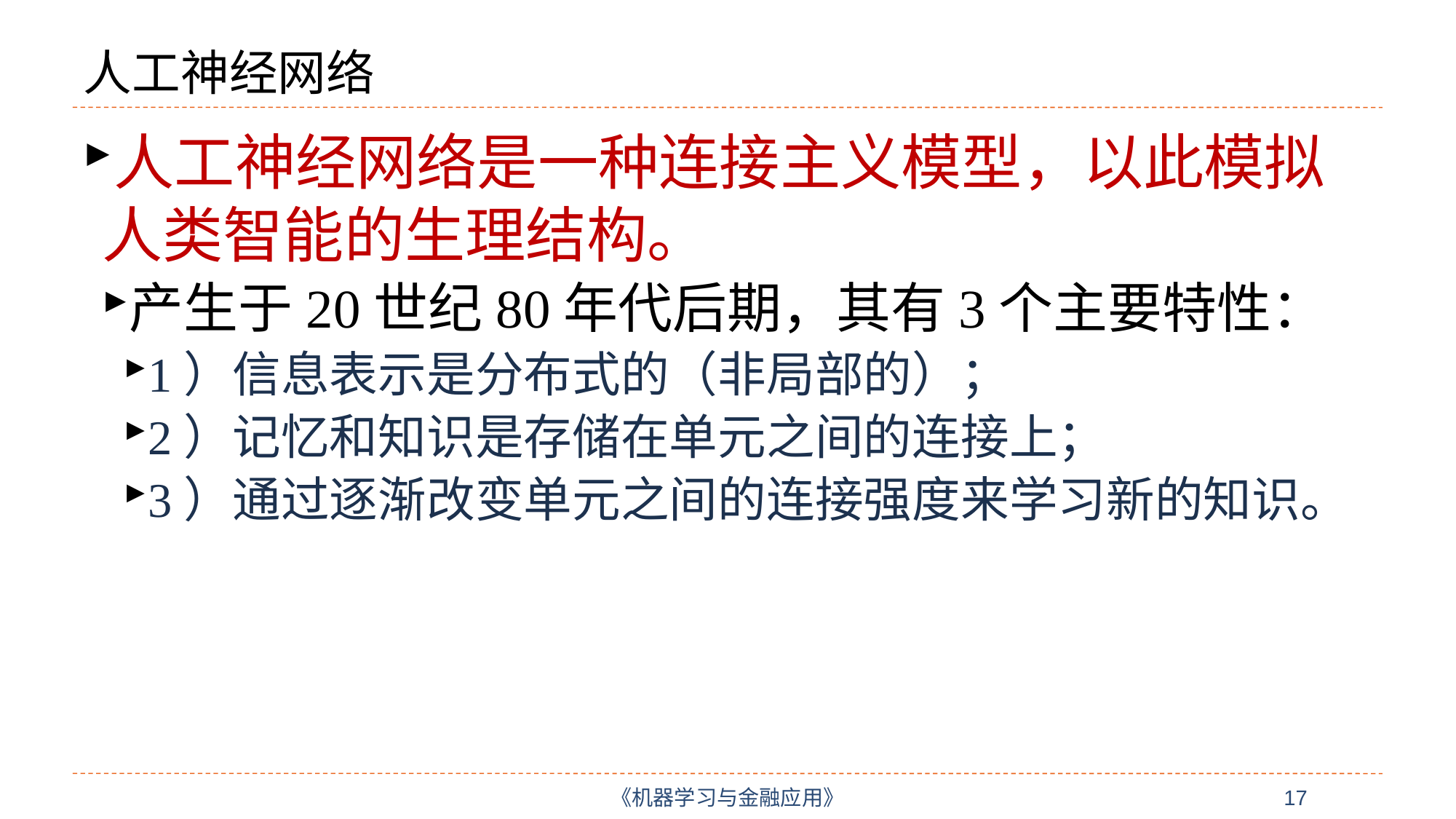

# 人工神经网络
人工神经网络是一种连接主义模型，以此模拟人类智能的生理结构。
产生于20世纪80年代后期，其有3个主要特性：
1）信息表示是分布式的（非局部的）；
2）记忆和知识是存储在单元之间的连接上；
3）通过逐渐改变单元之间的连接强度来学习新的知识。